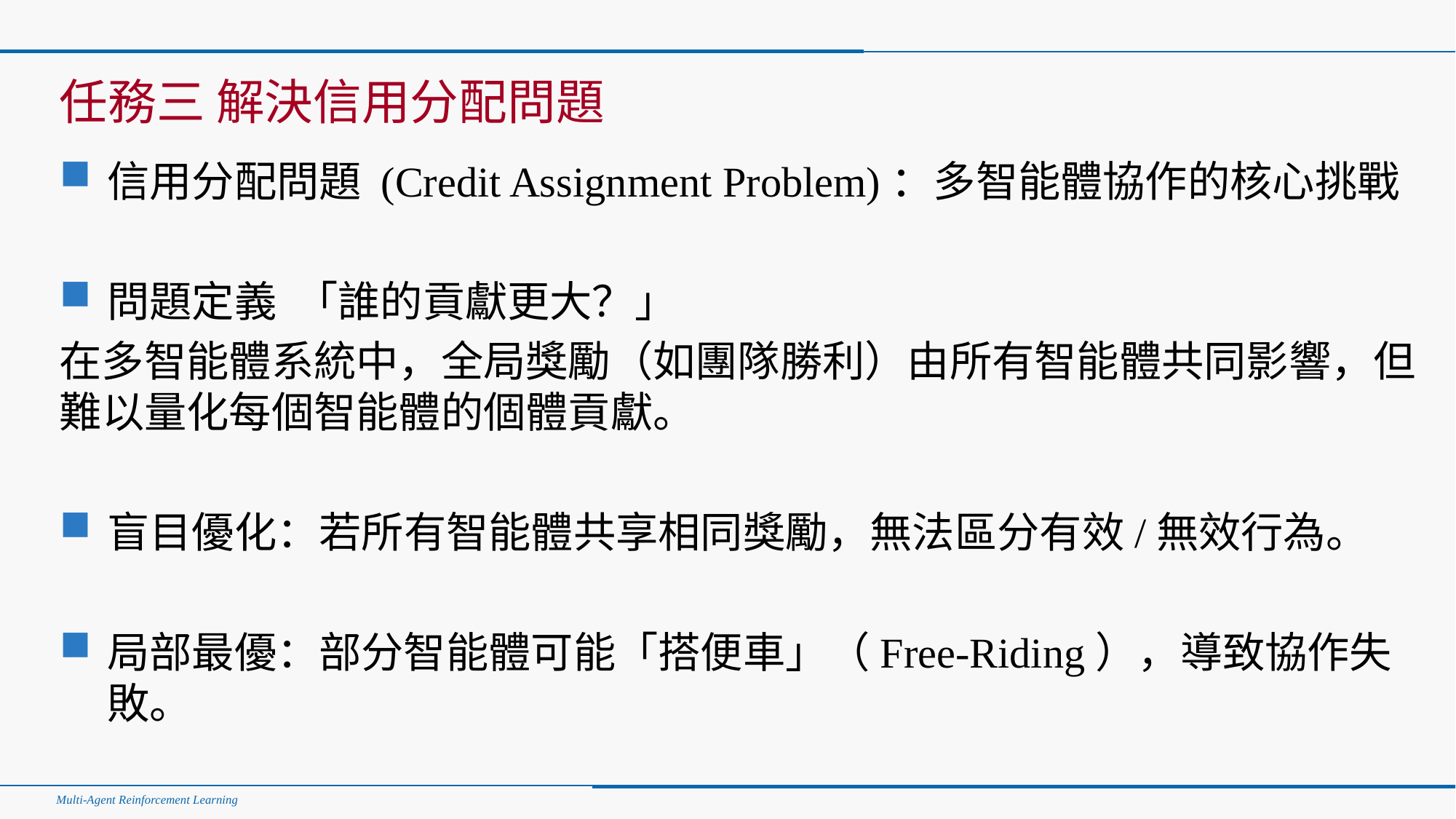

#
任務三 解決信用分配問題
信用分配問題 (Credit Assignment Problem)：多智能體協作的核心挑戰

問題定義  「誰的貢獻更大？」
在多智能體系統中，全局獎勵（如團隊勝利）由所有智能體共同影響，但難以量化每個智能體的個體貢獻。

盲目優化：若所有智能體共享相同獎勵，無法區分有效/無效行為。

局部最優：部分智能體可能「搭便車」（Free-Riding），導致協作失敗。
50